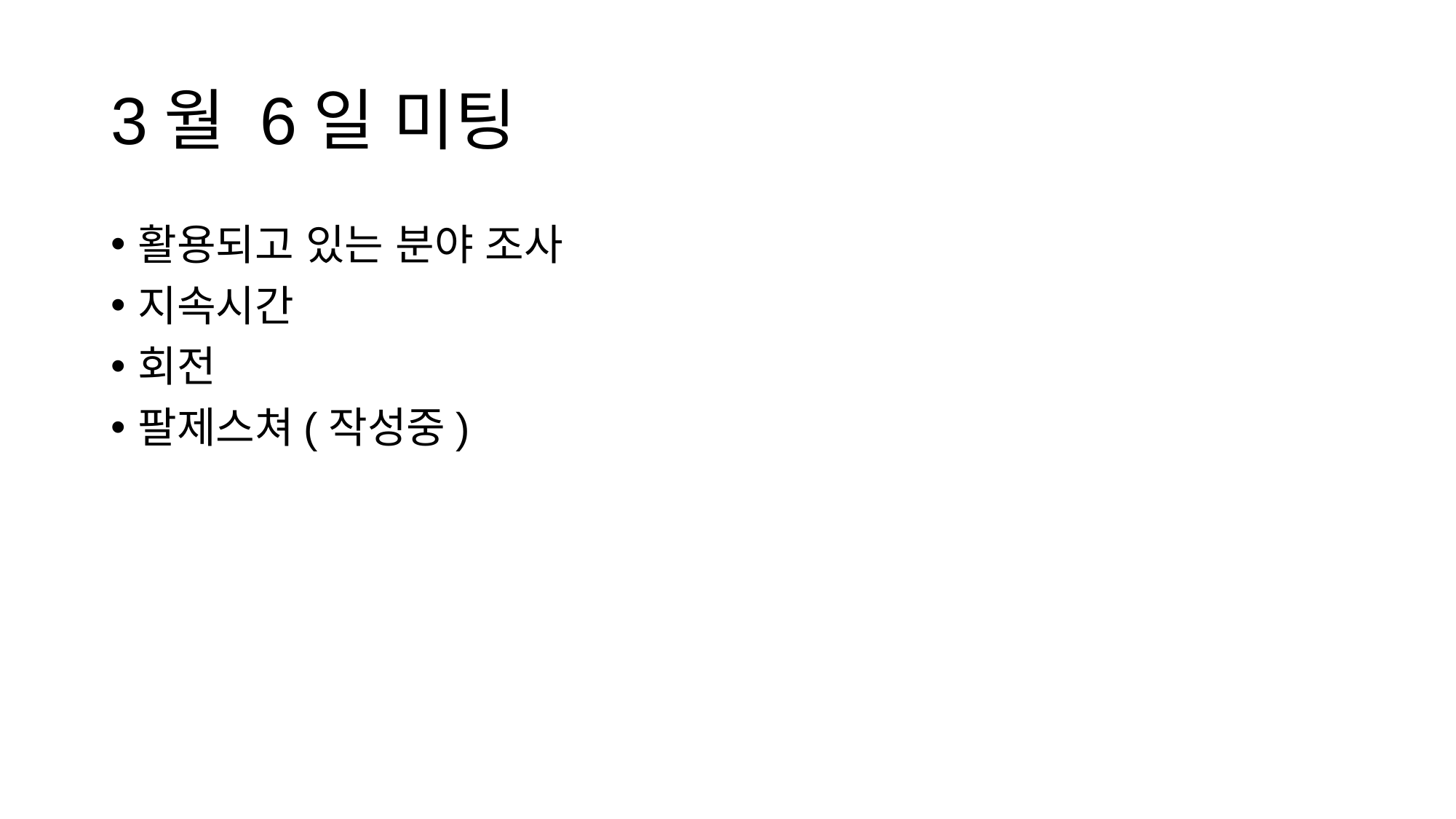

# 3월 6일 미팅
활용되고 있는 분야 조사
지속시간
회전
팔제스쳐(작성중)